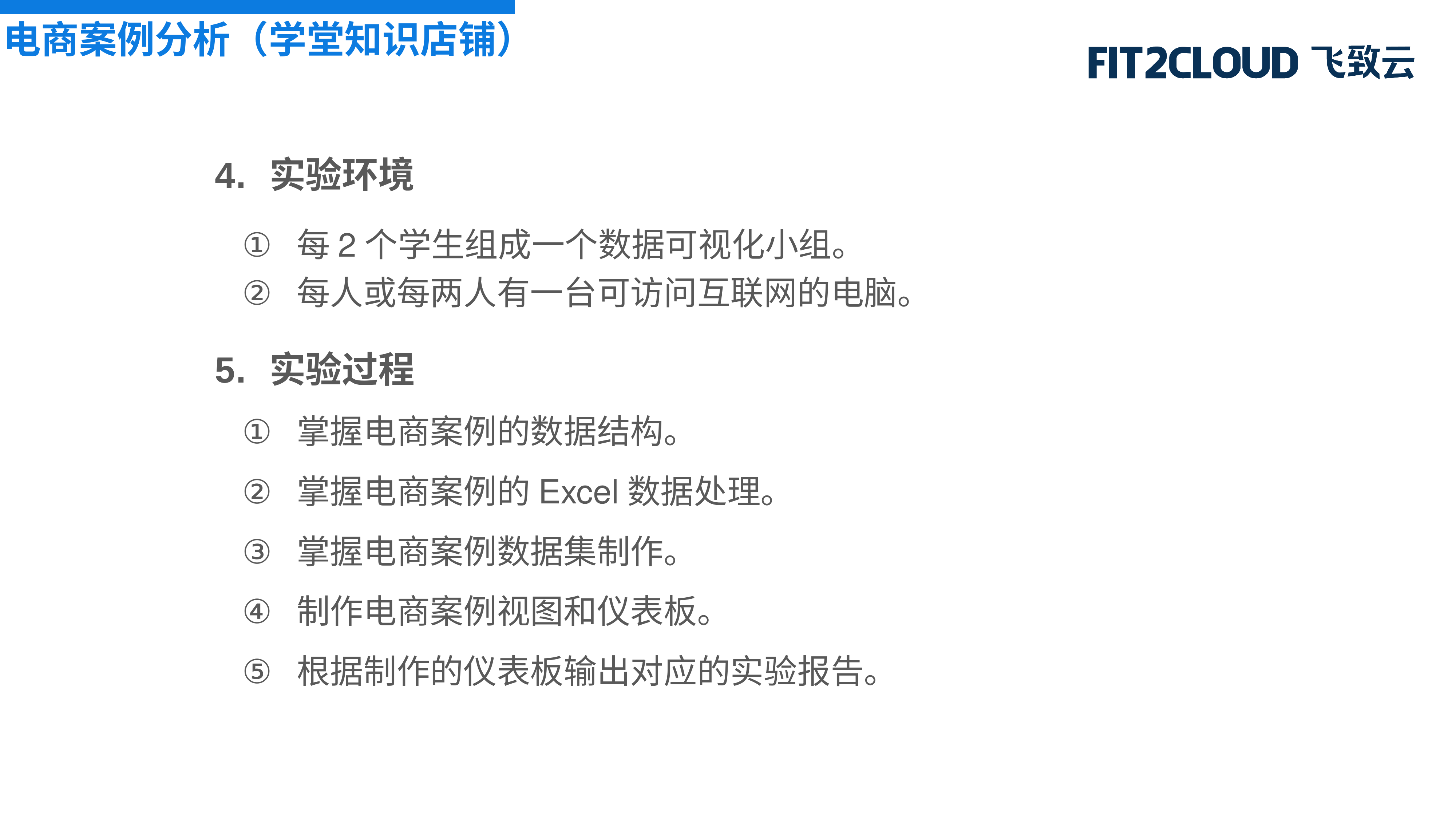

电商案例分析（学堂知识店铺）
实验环境
每2个学生组成一个数据可视化小组。
每人或每两人有一台可访问互联网的电脑。
实验过程
掌握电商案例的数据结构。
掌握电商案例的Excel数据处理。
掌握电商案例数据集制作。
制作电商案例视图和仪表板。
根据制作的仪表板输出对应的实验报告。